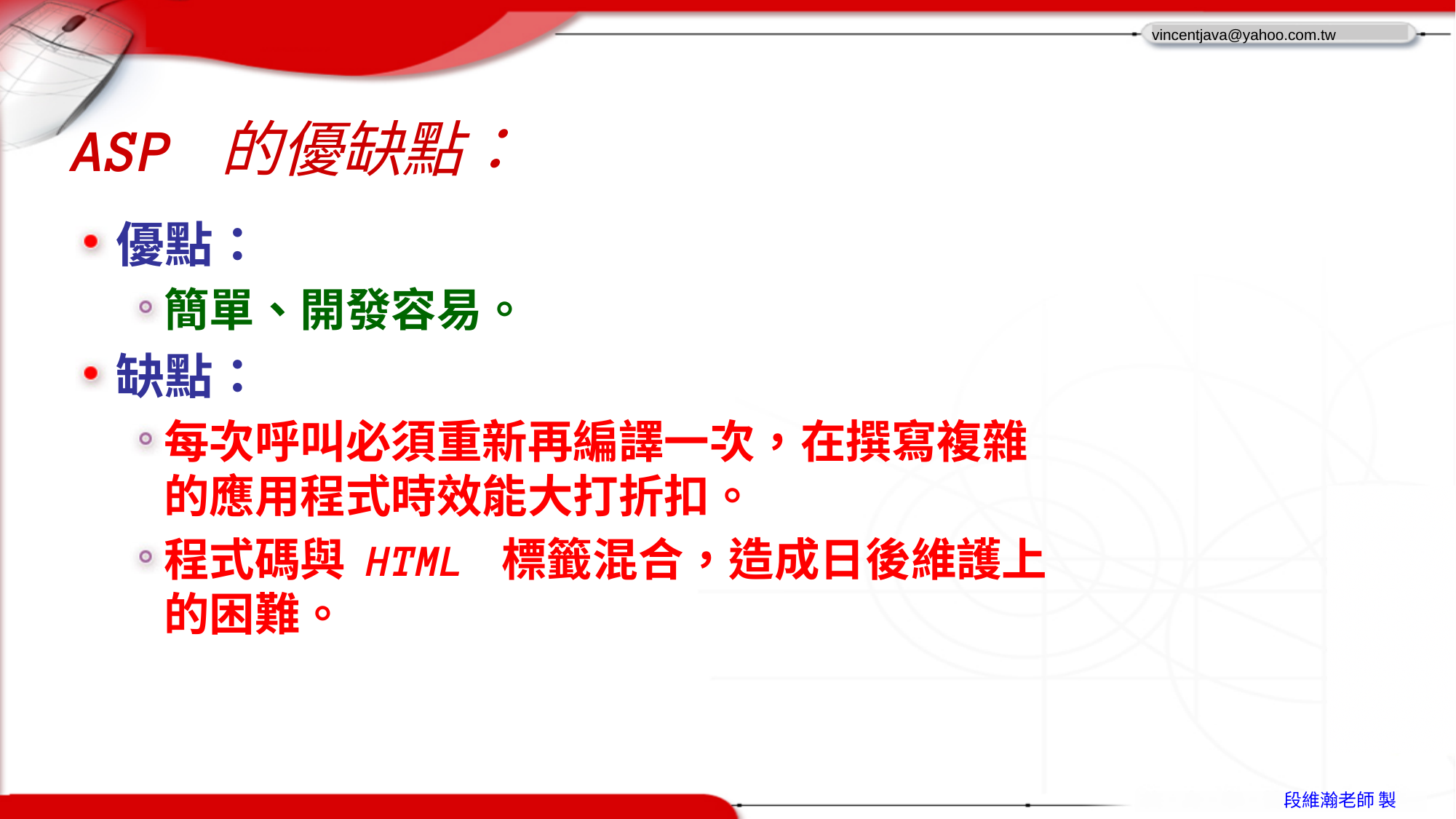

# ASP 的優缺點：
優點：
簡單、開發容易。
缺點：
每次呼叫必須重新再編譯一次，在撰寫複雜的應用程式時效能大打折扣。
程式碼與 HTML 標籤混合，造成日後維護上的困難。